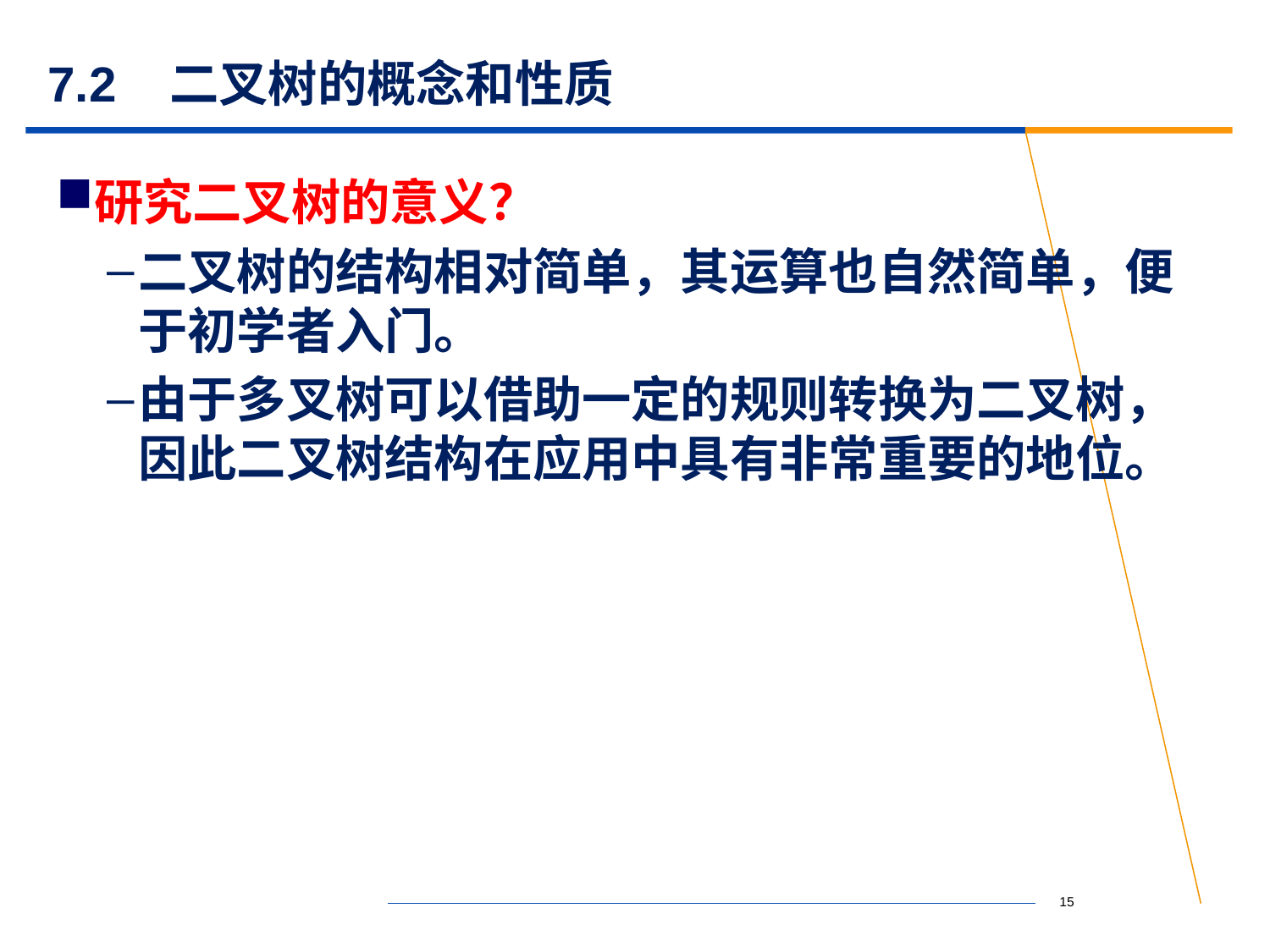

# 7.2   二叉树的概念和性质
研究二叉树的意义？
二叉树的结构相对简单，其运算也自然简单，便于初学者入门。
由于多叉树可以借助一定的规则转换为二叉树，因此二叉树结构在应用中具有非常重要的地位。